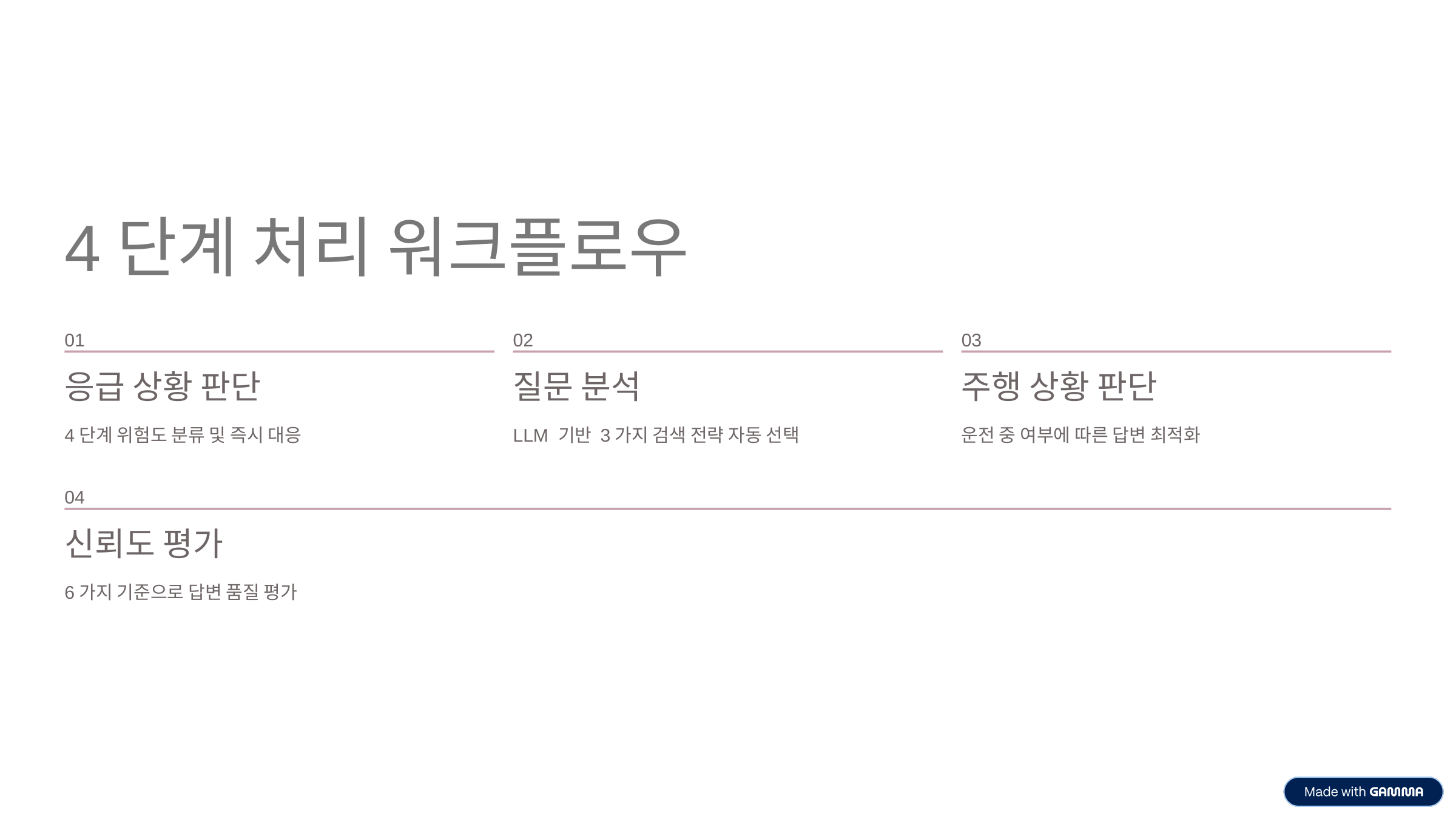

4단계 처리 워크플로우
01
02
03

응급 상황 판단
질문 분석
주행 상황 판단
4단계 위험도 분류 및 즉시 대응
LLM 기반 3가지 검색 전략 자동 선택
운전 중 여부에 따른 답변 최적화
04

신뢰도 평가
6가지 기준으로 답변 품질 평가